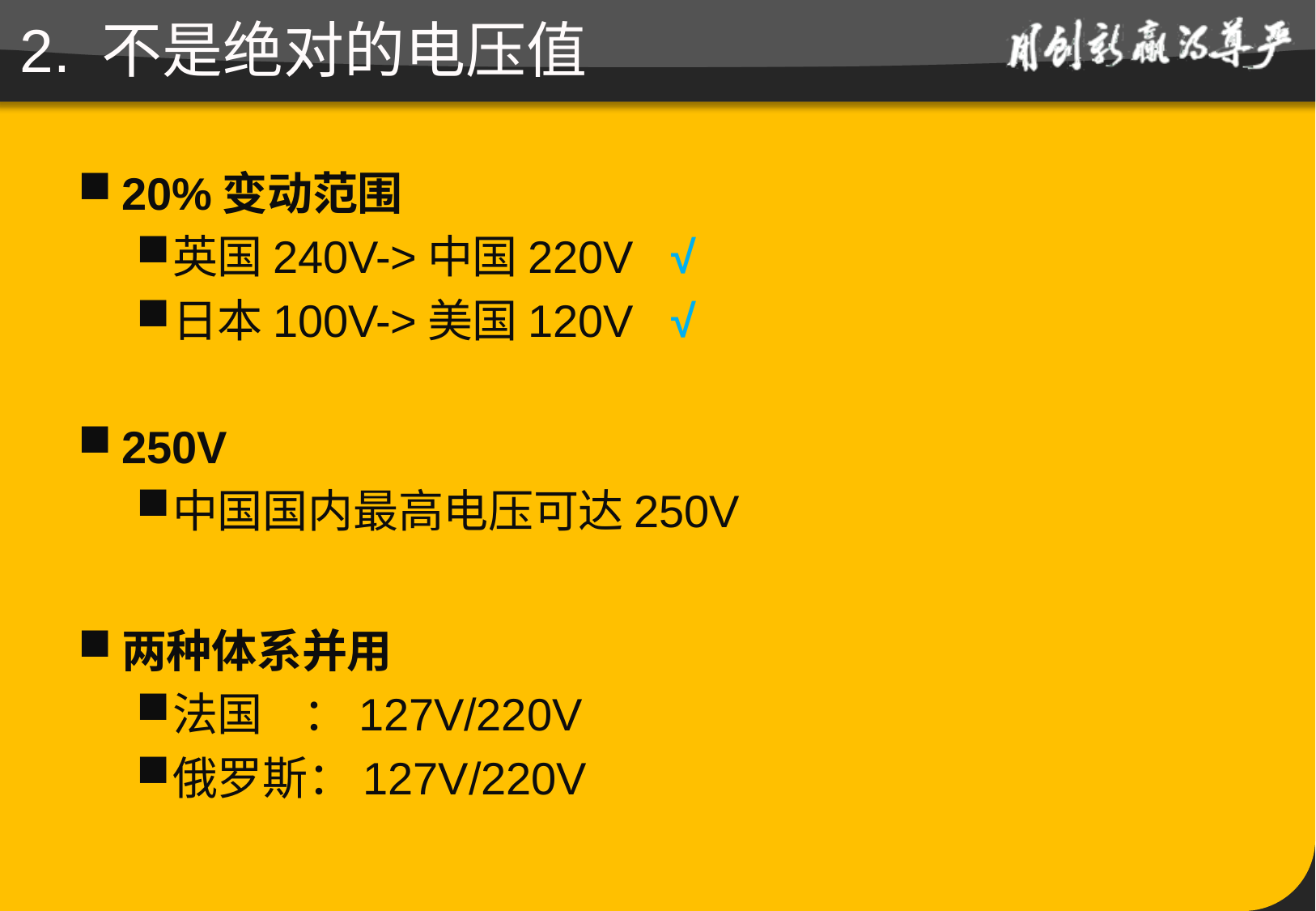

# 2. 不是绝对的电压值
20%变动范围
英国240V->中国220V   √
日本100V->美国120V   √

250V
中国国内最高电压可达250V

两种体系并用
法国    ：127V/220V
俄罗斯：127V/220V